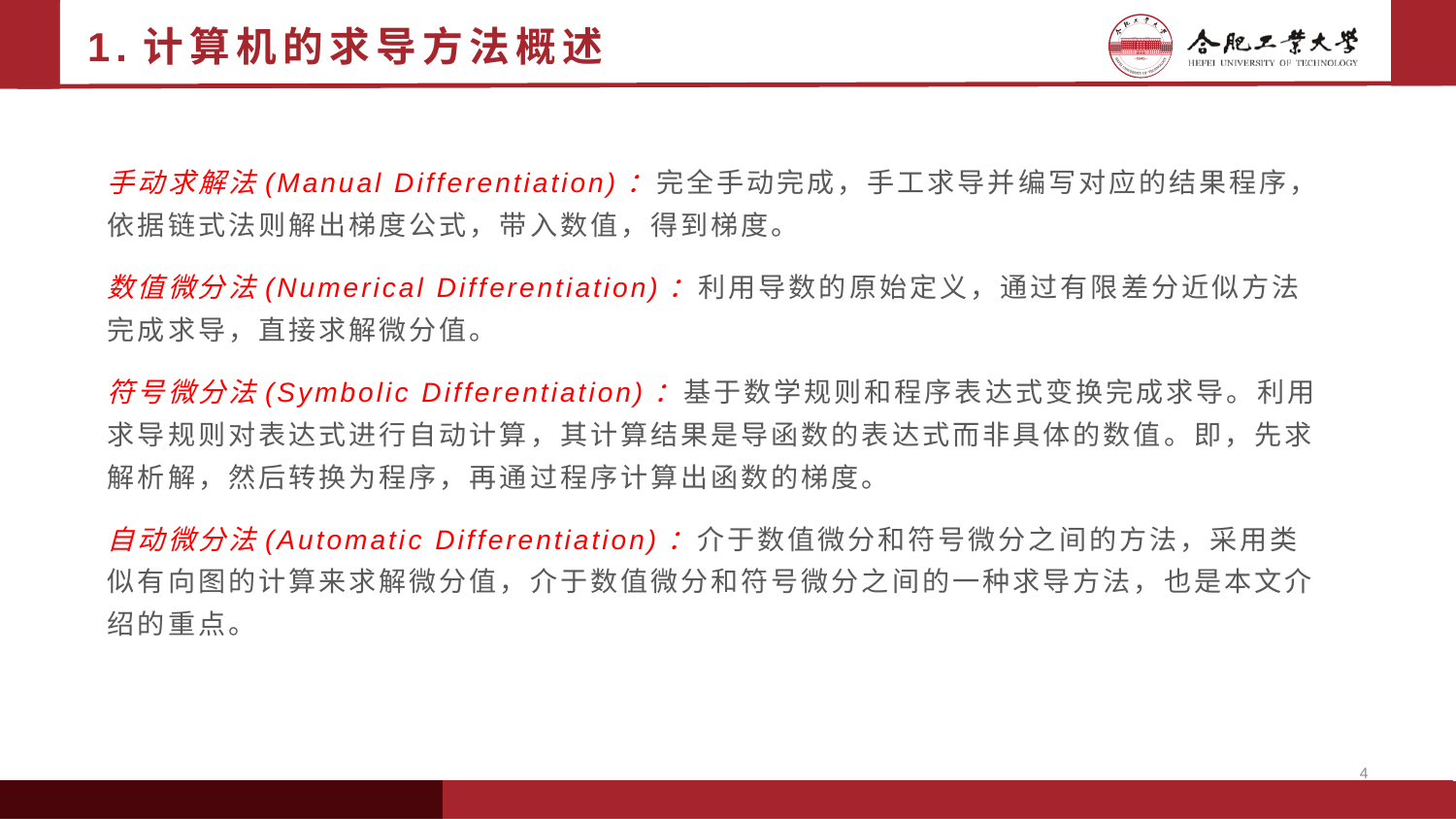

# 1.计算机的求导方法概述
手动求解法(Manual Differentiation)：完全手动完成，手工求导并编写对应的结果程序，依据链式法则解出梯度公式，带入数值，得到梯度。
数值微分法(Numerical Differentiation)：利用导数的原始定义，通过有限差分近似方法完成求导，直接求解微分值。
符号微分法(Symbolic Differentiation)：基于数学规则和程序表达式变换完成求导。利用求导规则对表达式进行自动计算，其计算结果是导函数的表达式而非具体的数值。即，先求解析解，然后转换为程序，再通过程序计算出函数的梯度。
自动微分法(Automatic Differentiation)：介于数值微分和符号微分之间的方法，采用类似有向图的计算来求解微分值，介于数值微分和符号微分之间的一种求导方法，也是本文介绍的重点。